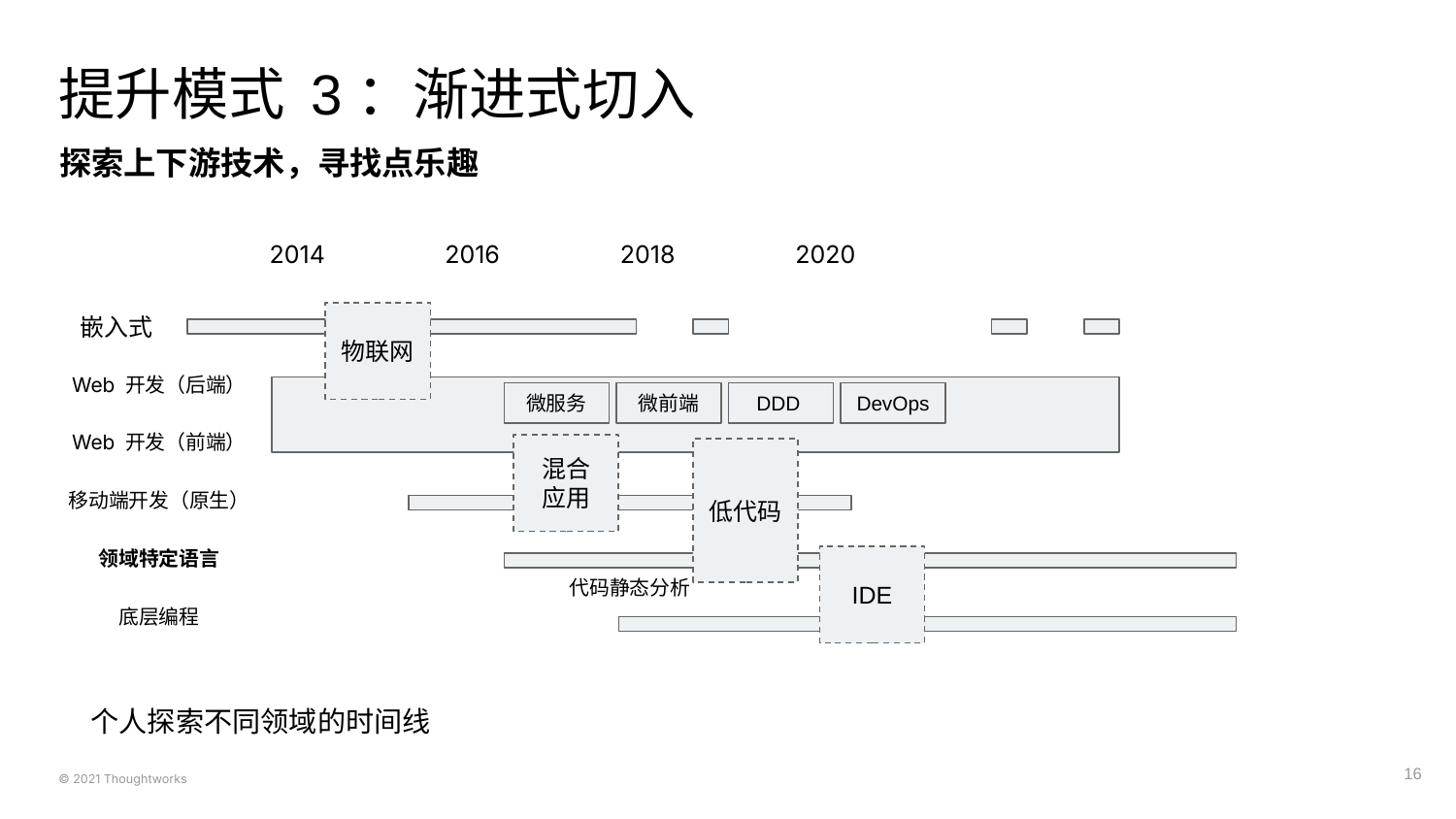

# 提升模式 3：渐进式切入
探索上下游技术，寻找点乐趣
2014
2016
2018
2020
嵌入式
物联网

Web 开发（后端）

微服务
DDD
DevOps
微前端
Web 开发（前端）
混合
应用
低代码
移动端开发（原生）

领域特定语言
IDE

代码静态分析
底层编程

个人探索不同领域的时间线
16